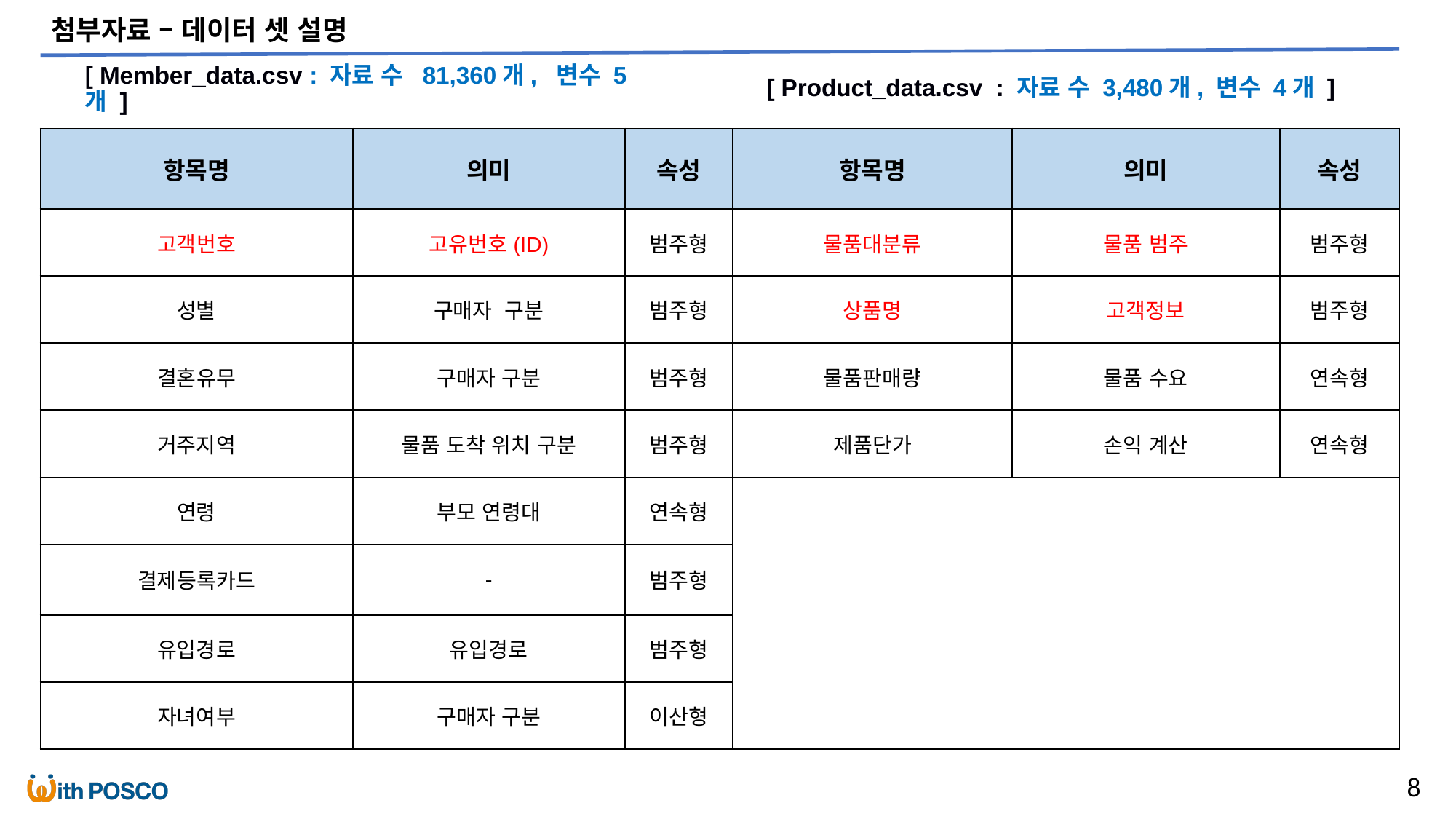

첨부자료 – 데이터 셋 설명

[ Product_data.csv  : 자료 수 3,480개, 변수 4개 ]
[ Member_data.csv : 자료 수  81,360개,  변수 5개 ]
| 항목명 | 의미 | 속성 | 항목명 | 의미 | 속성 |
| --- | --- | --- | --- | --- | --- |
| 고객번호 | 고유번호(ID) | 범주형 | 물품대분류 | 물품 범주 | 범주형 |
| 성별 | 구매자 구분 | 범주형 | 상품명 | 고객정보 | 범주형 |
| 결혼유무 | 구매자 구분 | 범주형 | 물품판매량 | 물품 수요 | 연속형 |
| 거주지역 | 물품 도착 위치 구분 | 범주형 | 제품단가 | 손익 계산 | 연속형 |
| 연령 | 부모 연령대 | 연속형 |  |  |  |
| 결제등록카드 | - | 범주형 |  |  |  |
| 유입경로 | 유입경로 | 범주형 |  |  |  |
| 자녀여부 | 구매자 구분 | 이산형 |  |  |  |
8